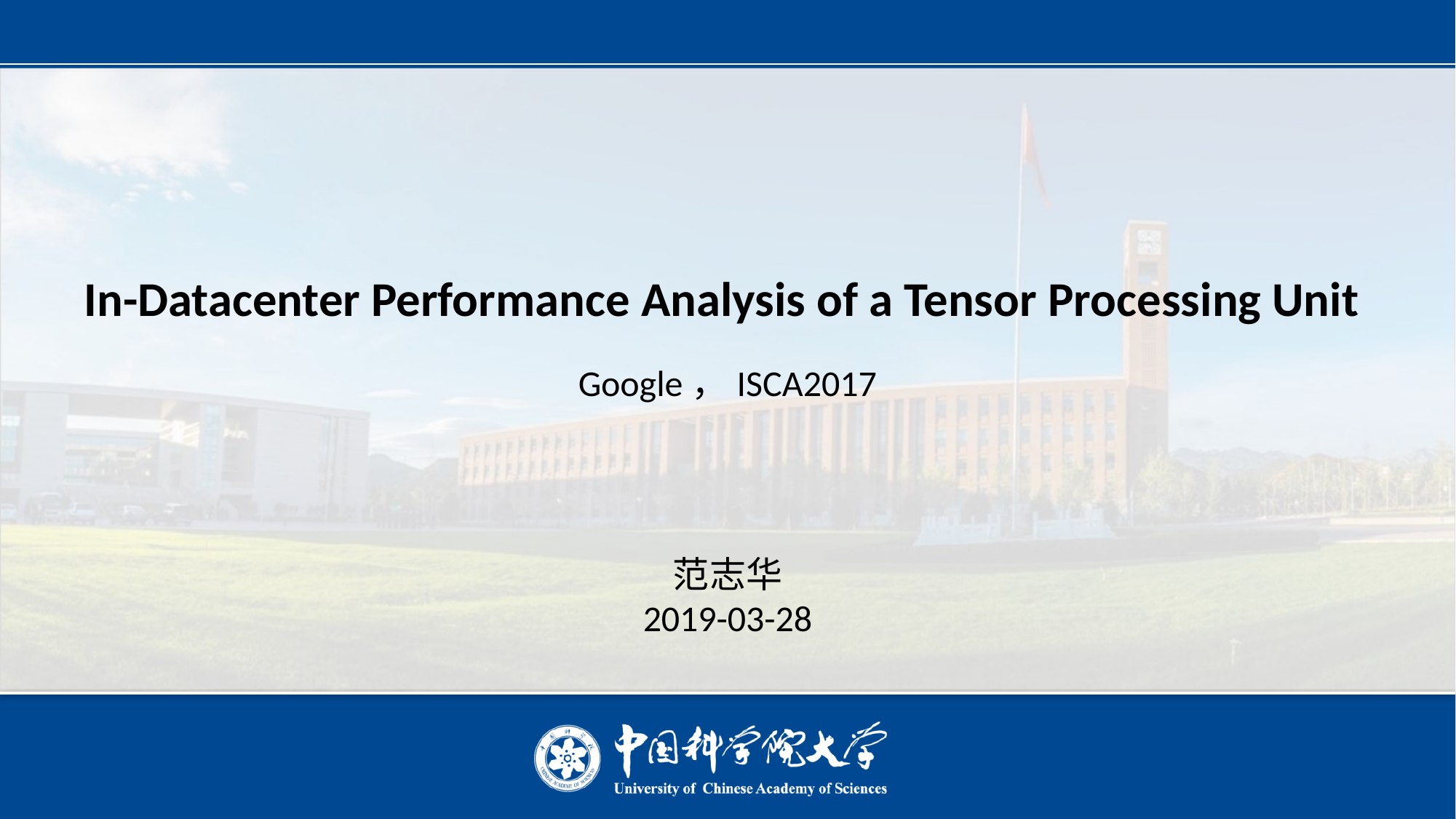

In-Datacenter Performance Analysis of a Tensor Processing Unit
Google，ISCA2017
范志华
2019-03-28